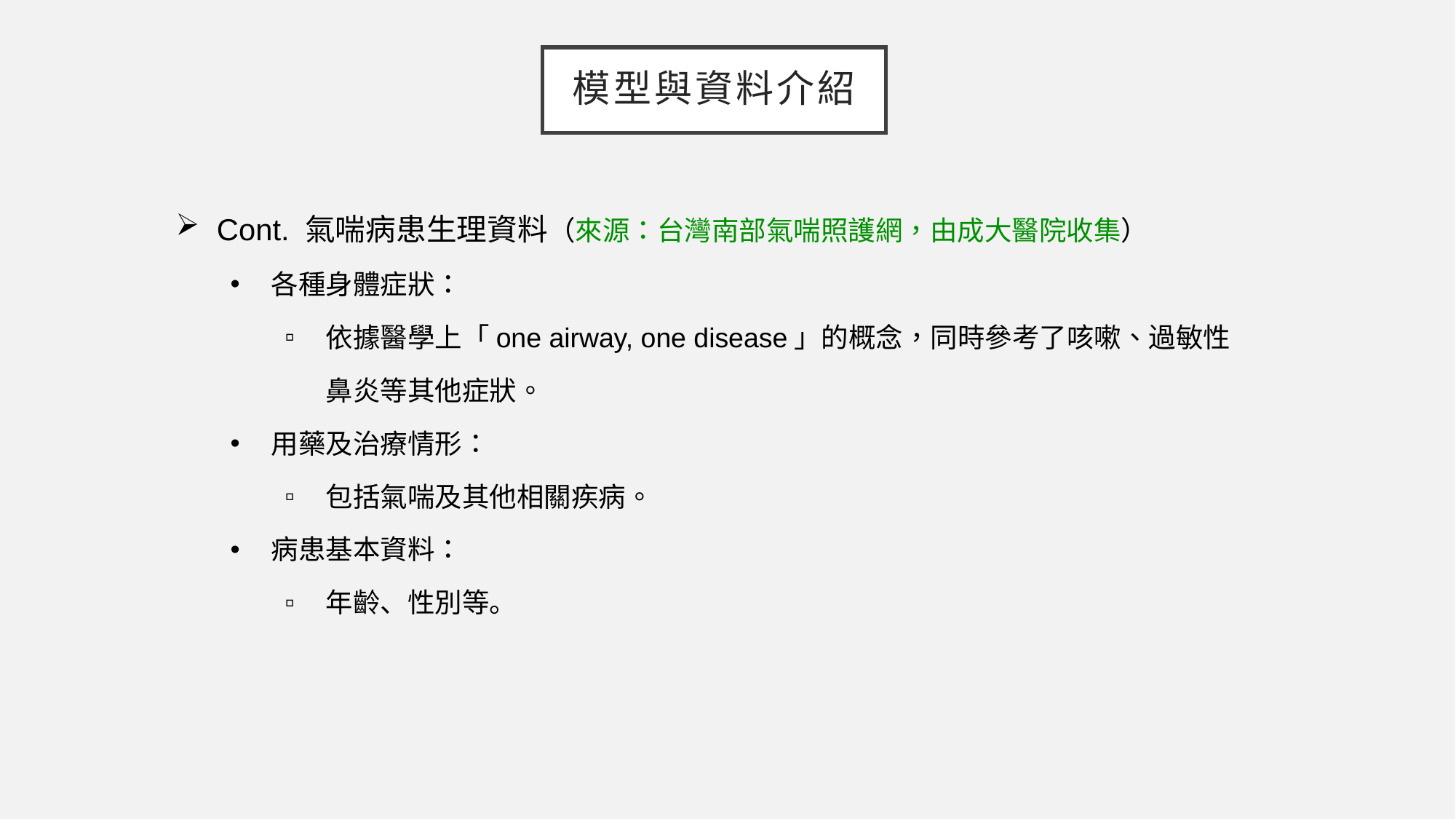

# 模型與資料介紹
Cont. 氣喘病患生理資料（來源：台灣南部氣喘照護網，由成大醫院收集）
各種身體症狀：
依據醫學上「one airway, one disease」的概念，同時參考了咳嗽、過敏性鼻炎等其他症狀。
用藥及治療情形：
包括氣喘及其他相關疾病。
病患基本資料：
年齡、性別等。